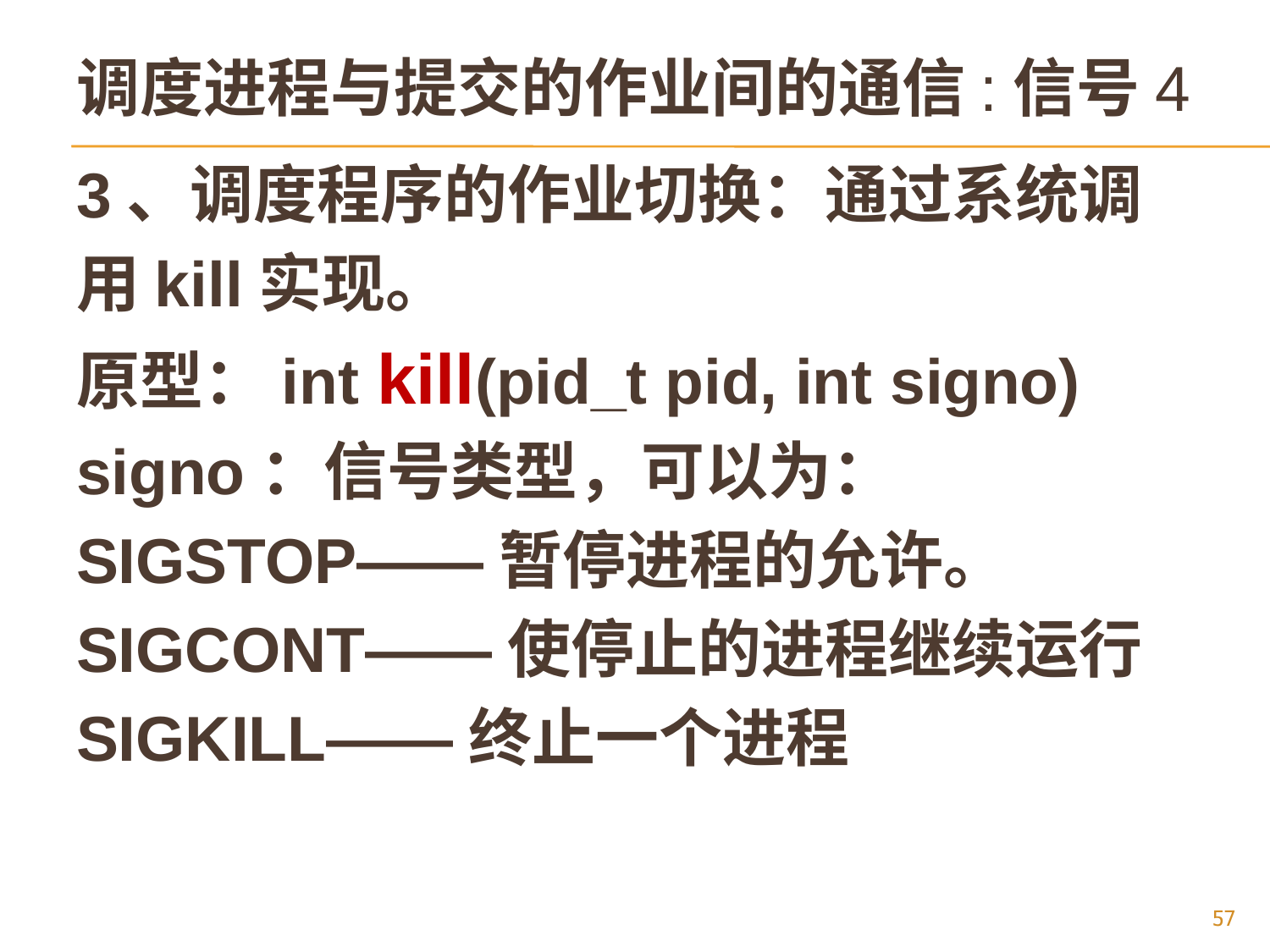

# 调度进程与提交的作业间的通信:信号4
3、调度程序的作业切换：通过系统调
用kill实现。
原型：int kill(pid_t pid, int signo)
signo：信号类型，可以为：
SIGSTOP——暂停进程的允许。
SIGCONT——使停止的进程继续运行
SIGKILL——终止一个进程
57